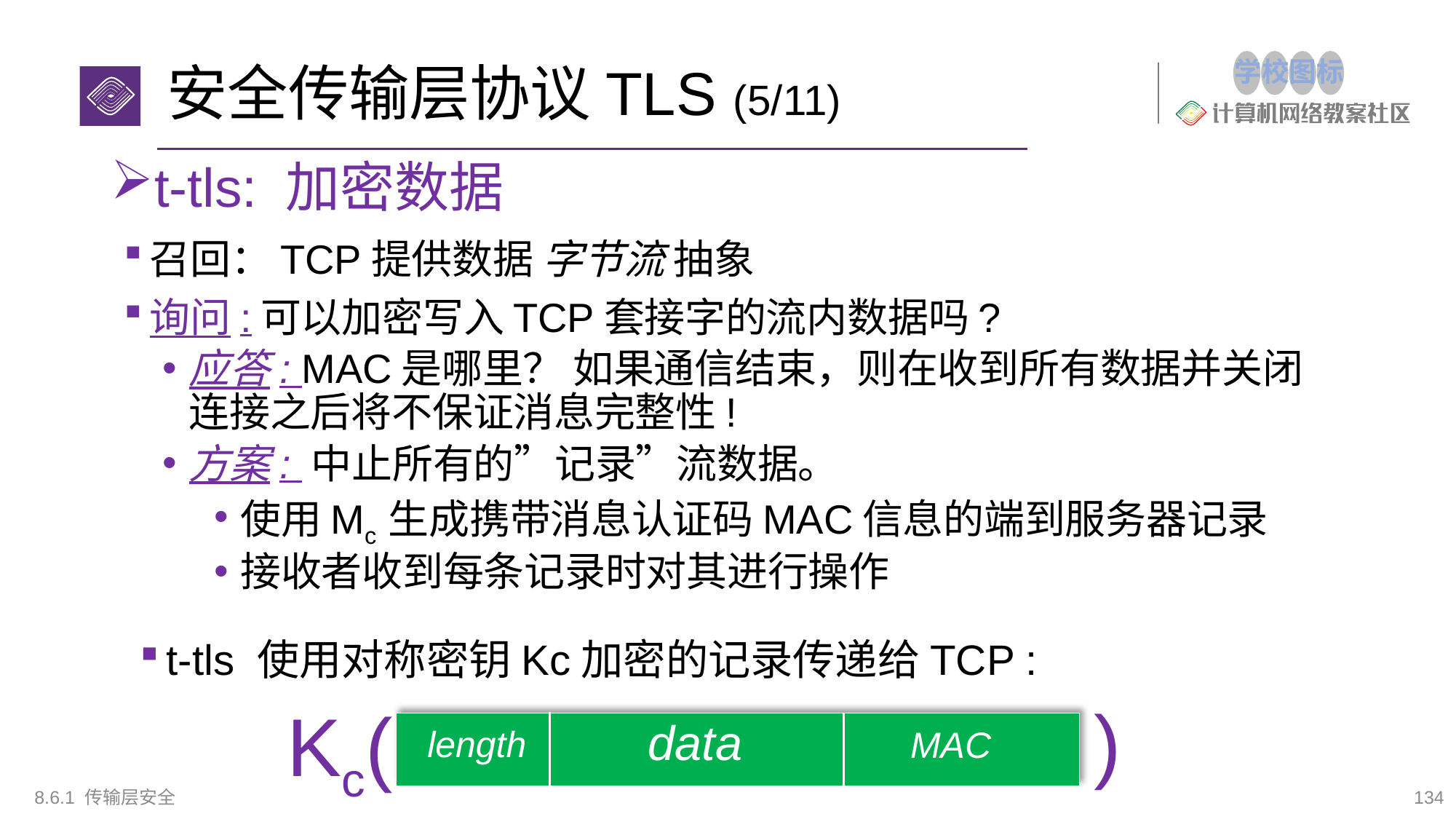

# 安全传输层协议TLS (5/11)
t-tls: 加密数据
召回：TCP提供数据 字节流 抽象
询问:可以加密写入TCP套接字的流内数据吗?
应答: MAC是哪里？ 如果通信结束，则在收到所有数据并关闭连接之后将不保证消息完整性!
方案: 中止所有的”记录”流数据。
使用Mc 生成携带消息认证码MAC信息的端到服务器记录
接收者收到每条记录时对其进行操作
t-tls 使用对称密钥Kc加密的记录传递给TCP :
)
Kc(

length
MAC
data
134
8.6.1 传输层安全